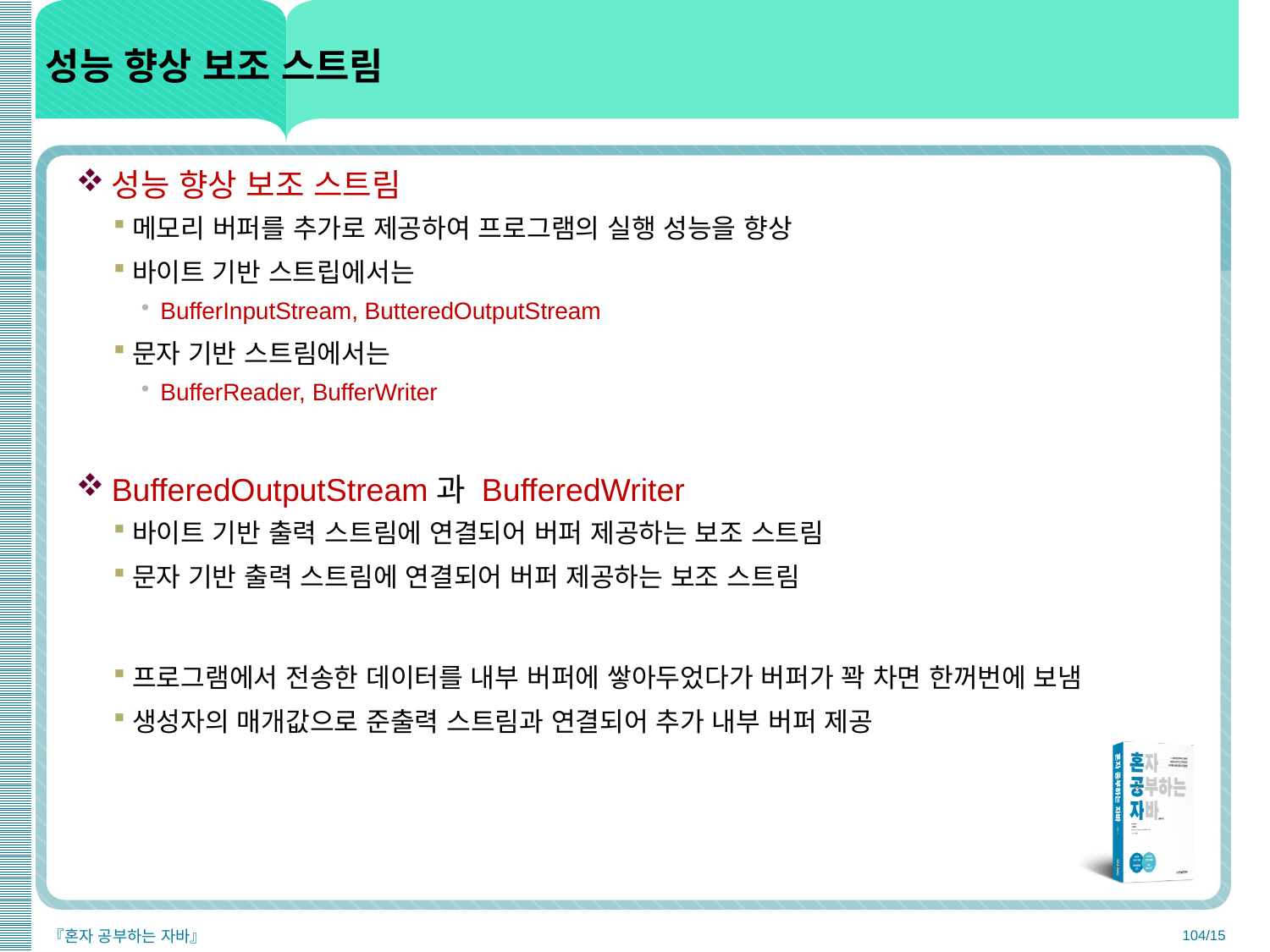

# 성능 향상 보조 스트림
성능 향상 보조 스트림
메모리 버퍼를 추가로 제공하여 프로그램의 실행 성능을 향상
바이트 기반 스트립에서는
BufferInputStream, ButteredOutputStream
문자 기반 스트림에서는
BufferReader, BufferWriter

BufferedOutputStream과 BufferedWriter
바이트 기반 출력 스트림에 연결되어 버퍼 제공하는 보조 스트림
문자 기반 출력 스트림에 연결되어 버퍼 제공하는 보조 스트림

프로그램에서 전송한 데이터를 내부 버퍼에 쌓아두었다가 버퍼가 꽉 차면 한꺼번에 보냄
생성자의 매개값으로 준출력 스트림과 연결되어 추가 내부 버퍼 제공